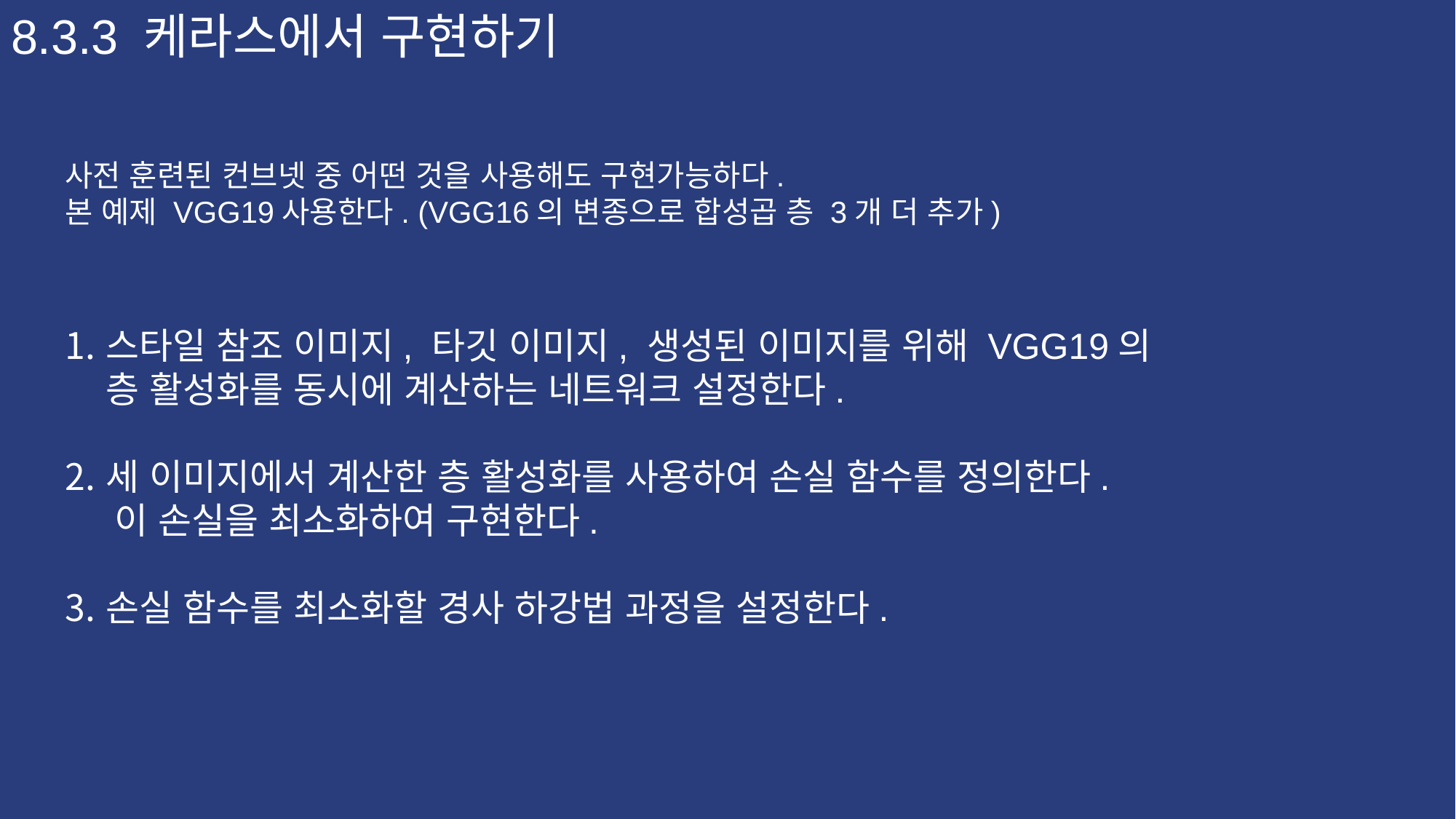

8.3.3 케라스에서 구현하기
사전 훈련된 컨브넷 중 어떤 것을 사용해도 구현가능하다.
본 예제 VGG19사용한다. (VGG16의 변종으로 합성곱 층 3개 더 추가)
스타일 참조 이미지, 타깃 이미지, 생성된 이미지를 위해 VGG19의 층 활성화를 동시에 계산하는 네트워크 설정한다.

세 이미지에서 계산한 층 활성화를 사용하여 손실 함수를 정의한다.
    이 손실을 최소화하여 구현한다.

손실 함수를 최소화할 경사 하강법 과정을 설정한다.